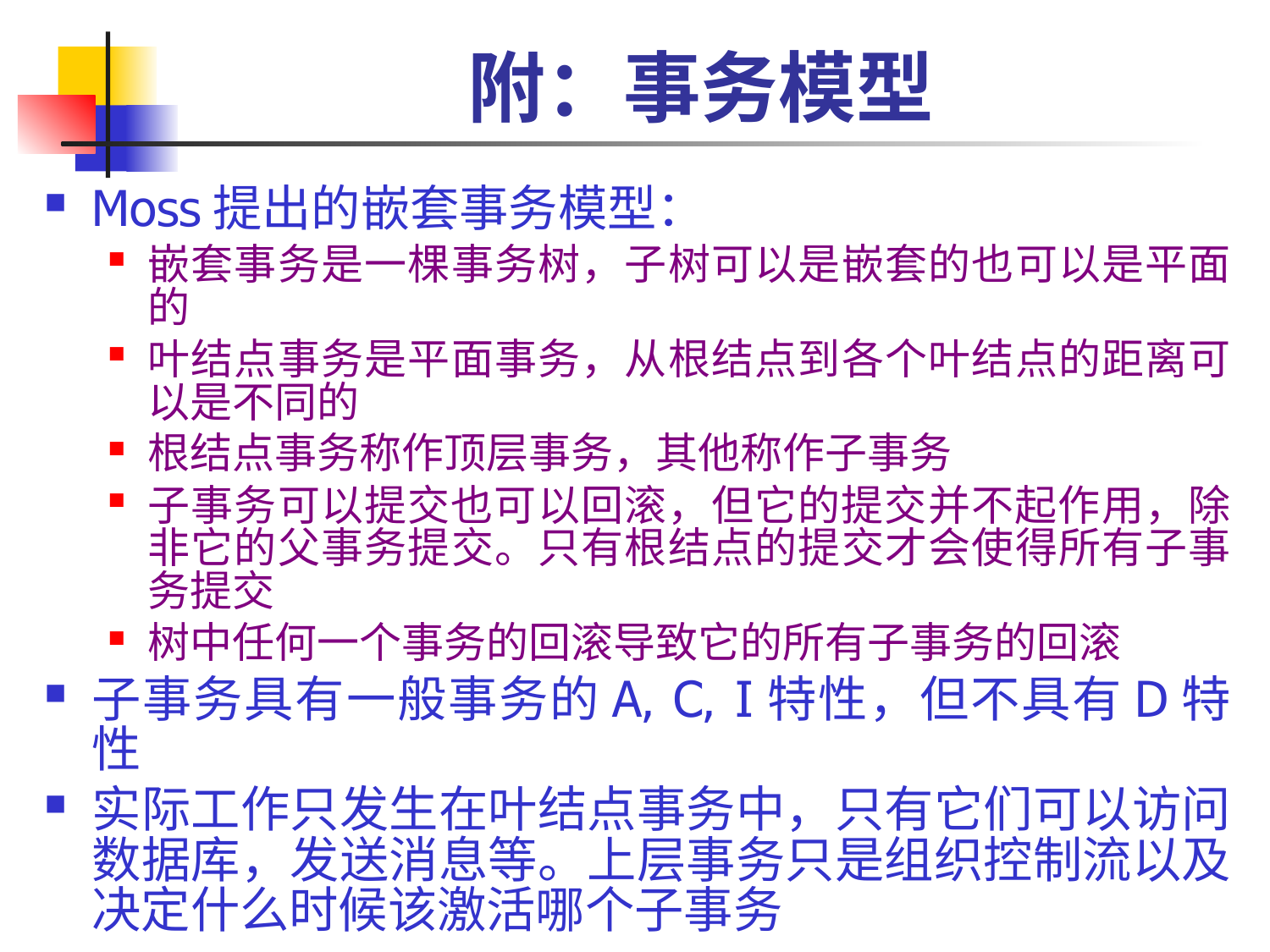

# 附：事务模型
Moss提出的嵌套事务模型：
嵌套事务是一棵事务树，子树可以是嵌套的也可以是平面的
叶结点事务是平面事务，从根结点到各个叶结点的距离可以是不同的
根结点事务称作顶层事务，其他称作子事务
子事务可以提交也可以回滚，但它的提交并不起作用，除非它的父事务提交。只有根结点的提交才会使得所有子事务提交
树中任何一个事务的回滚导致它的所有子事务的回滚
子事务具有一般事务的A, C, I特性，但不具有D特性
实际工作只发生在叶结点事务中，只有它们可以访问数据库，发送消息等。上层事务只是组织控制流以及决定什么时候该激活哪个子事务